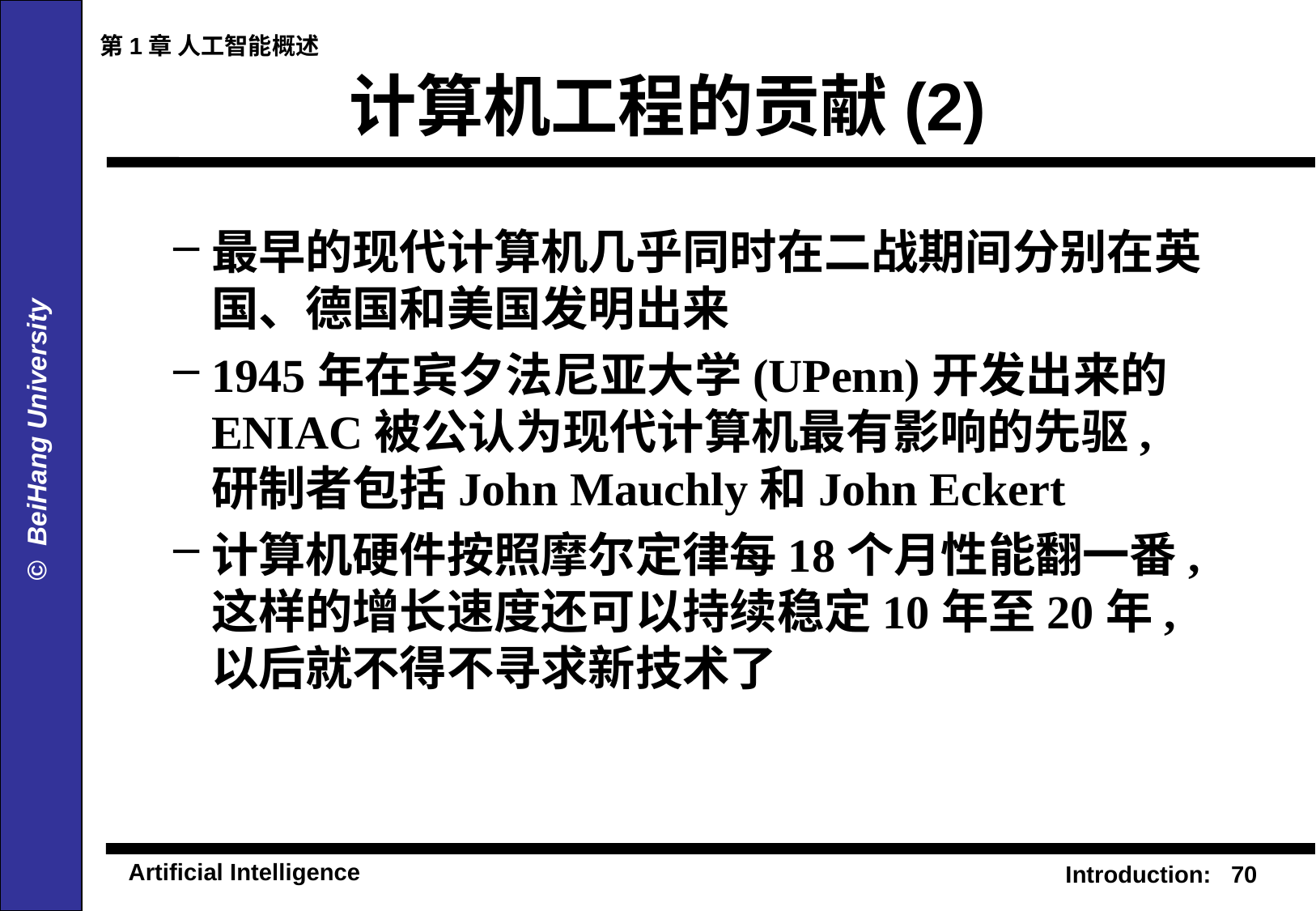

第1章 人工智能概述
# 计算机工程的贡献(2)
最早的现代计算机几乎同时在二战期间分别在英国、德国和美国发明出来
1945年在宾夕法尼亚大学(UPenn)开发出来的ENIAC被公认为现代计算机最有影响的先驱, 研制者包括John Mauchly和John Eckert
计算机硬件按照摩尔定律每18个月性能翻一番, 这样的增长速度还可以持续稳定10年至20年, 以后就不得不寻求新技术了